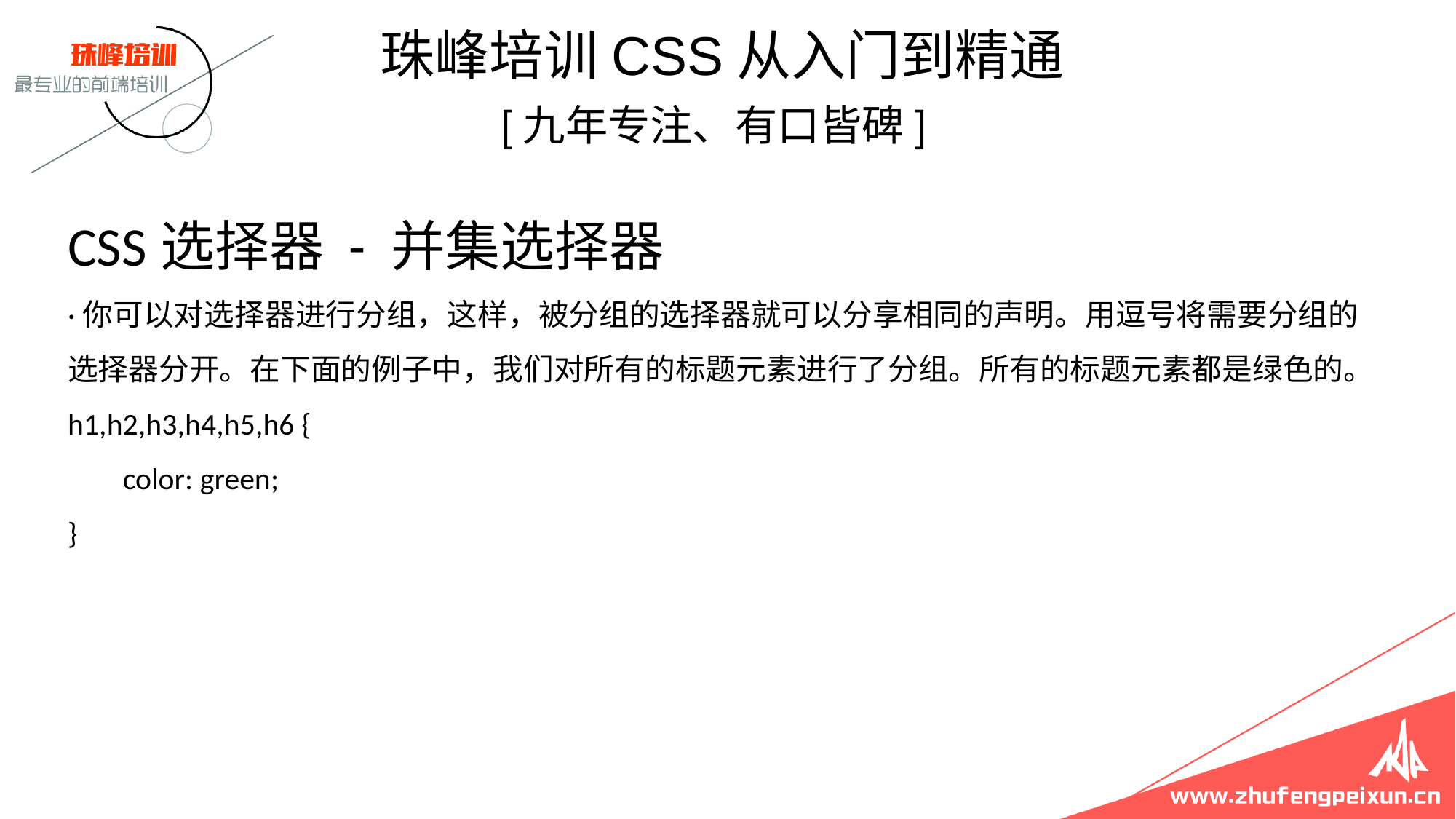

珠峰培训CSS从入门到精通
        [九年专注、有口皆碑]
# CSS选择器 - 并集选择器 ·你可以对选择器进行分组，这样，被分组的选择器就可以分享相同的声明。用逗号将需要分组的选择器分开。在下面的例子中，我们对所有的标题元素进行了分组。所有的标题元素都是绿色的。 h1,h2,h3,h4,h5,h6 { color: green; }